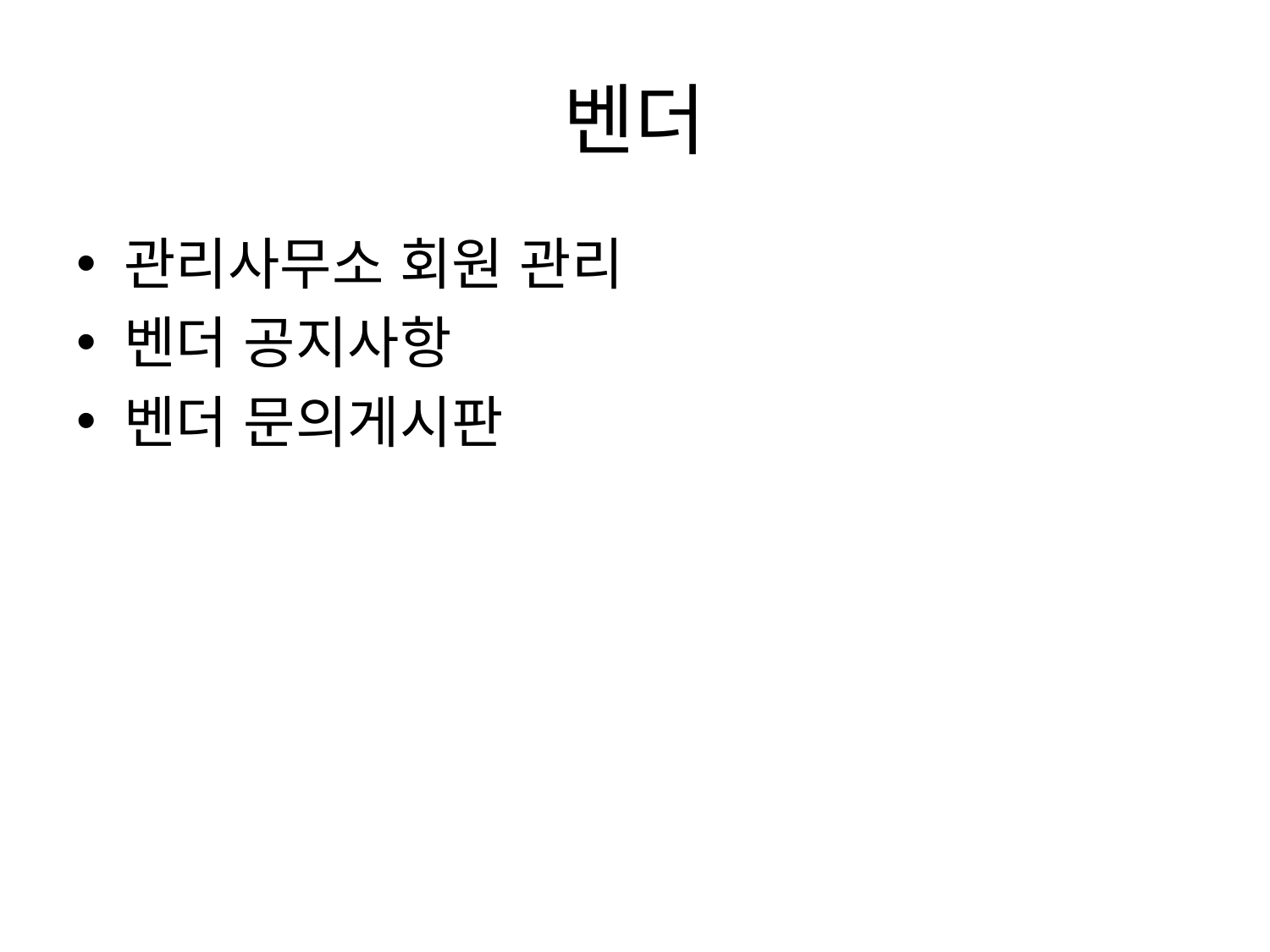

# 벤더
관리사무소 회원 관리
벤더 공지사항
벤더 문의게시판